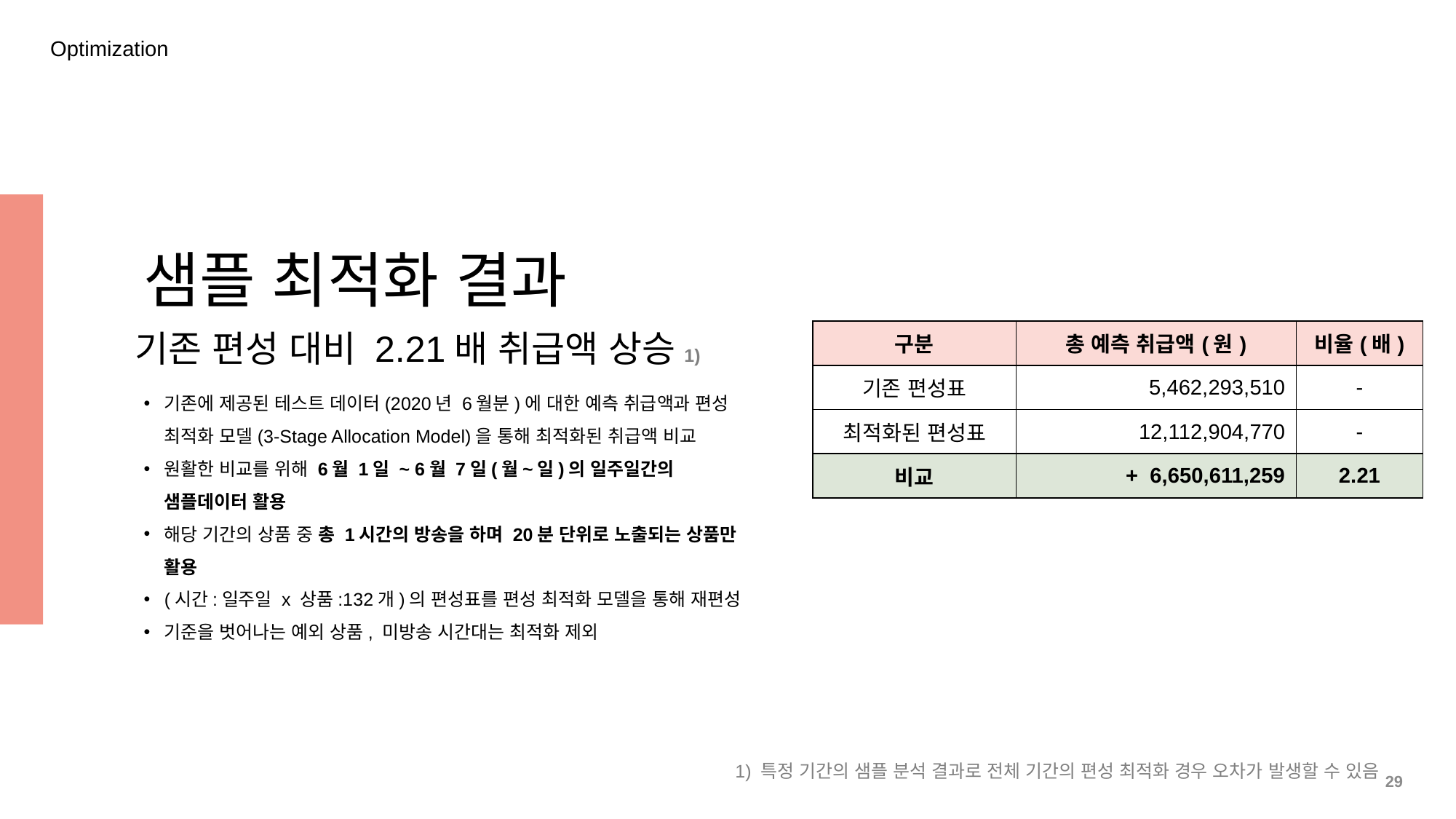

Optimization
샘플 최적화 결과
기존 편성 대비 2.21배 취급액 상승1)
기존에 제공된 테스트 데이터(2020년 6월분)에 대한 예측 취급액과 편성 최적화 모델(3-Stage Allocation Model)을 통해 최적화된 취급액 비교
원활한 비교를 위해 6월 1일 ~ 6월 7일(월~일)의 일주일간의 샘플데이터 활용
해당 기간의 상품 중 총 1시간의 방송을 하며 20분 단위로 노출되는 상품만 활용
(시간:일주일 x 상품:132개)의 편성표를 편성 최적화 모델을 통해 재편성
기준을 벗어나는 예외 상품, 미방송 시간대는 최적화 제외
| 구분 | 총 예측 취급액(원) | 비율(배) |
| --- | --- | --- |
| 기존 편성표 | 5,462,293,510 | - |
| 최적화된 편성표 | 12,112,904,770 | - |
| 비교 | + 6,650,611,259 | 2.21 |

1) 특정 기간의 샘플 분석 결과로 전체 기간의 편성 최적화 경우 오차가 발생할 수 있음
29